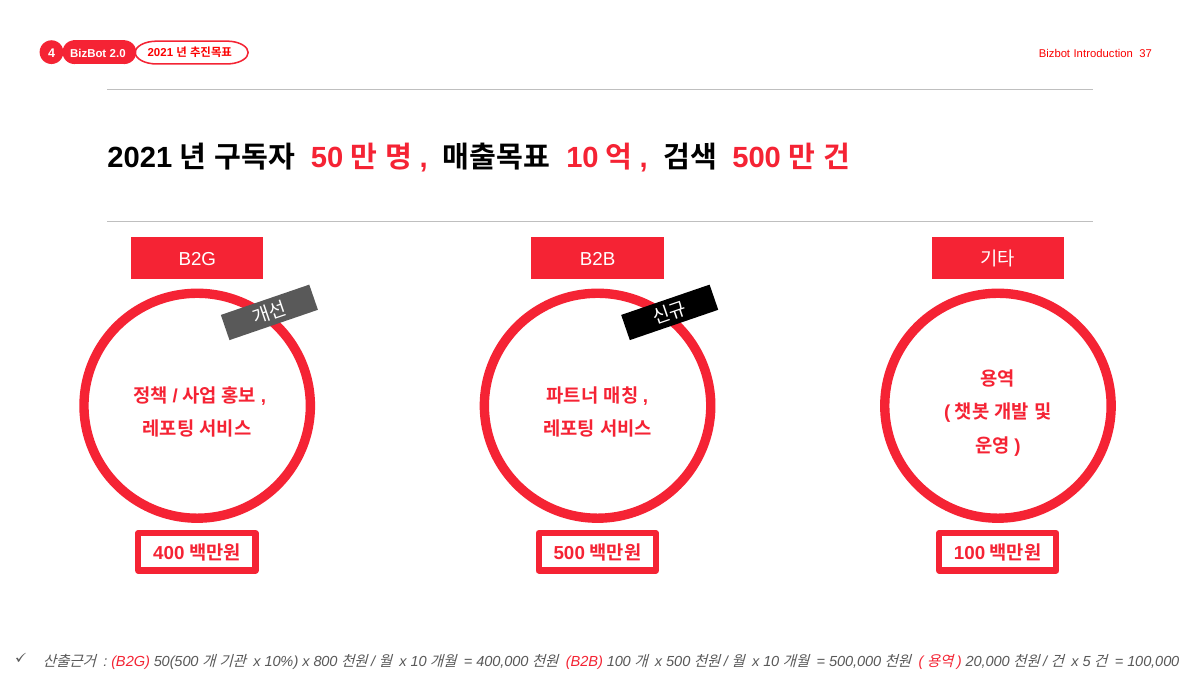

4
2021년 추진목표
추진 배경 및 문제 인식
BizBot 2.0
Bizbot Introduction  37

2021년 구독자 50만 명, 매출목표 10억, 검색 500만 건
B2G
정책/사업 홍보,
레포팅 서비스
개선
400백만원
B2B
파트너 매칭,
레포팅 서비스
신규
500백만원
기타
용역
(챗봇 개발 및 운영)
100백만원
산출근거 : (B2G) 50(500개 기관 x 10%) x 800천원/월 x 10개월 = 400,000천원 (B2B) 100개 x 500천원/월 x 10개월 = 500,000천원 (용역) 20,000천원/건 x 5건 = 100,000천원